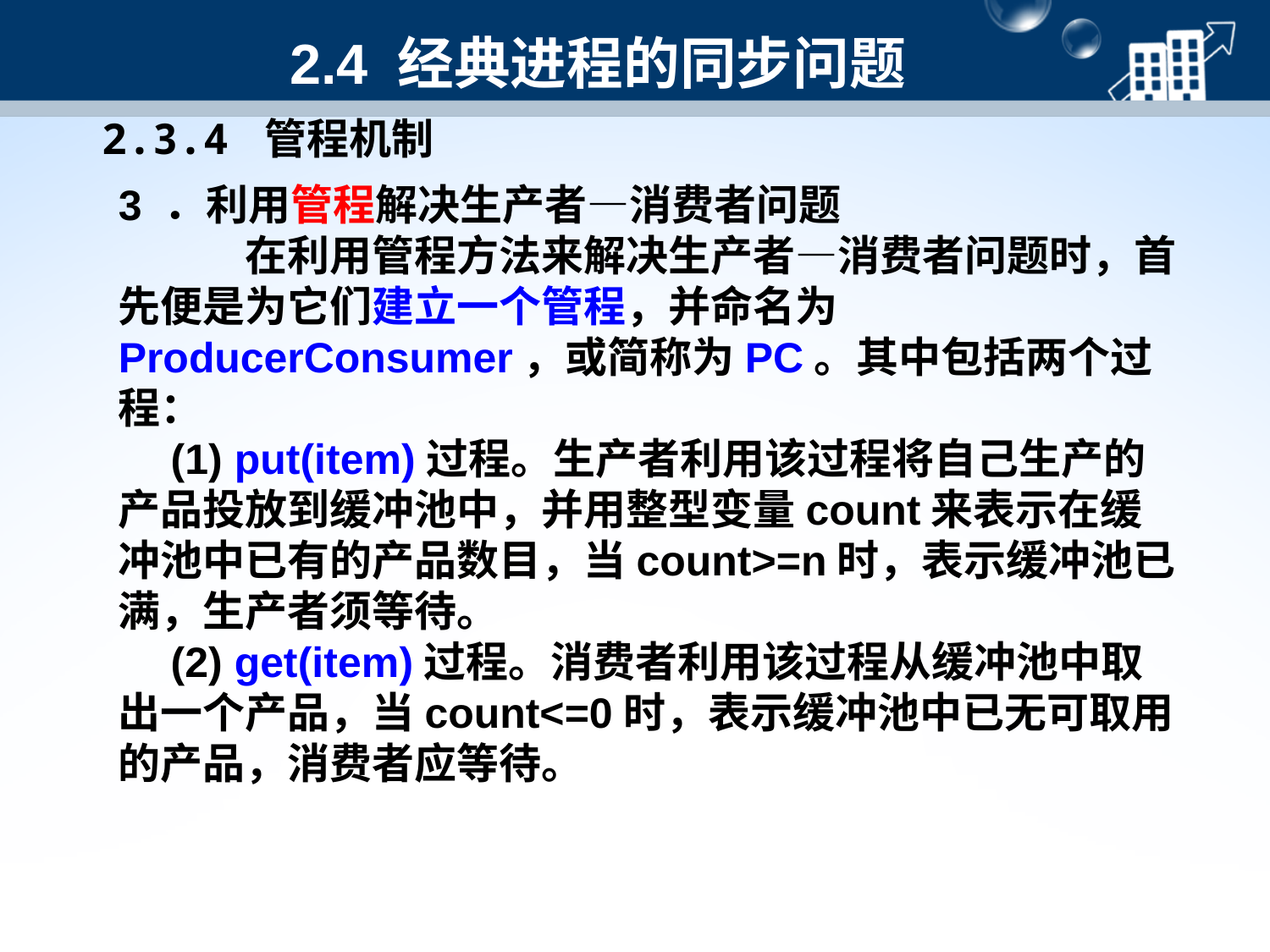

# 2.4 经典进程的同步问题
2.3.4 管程机制
3 ．利用管程解决生产者—消费者问题
	在利用管程方法来解决生产者—消费者问题时，首先便是为它们建立一个管程，并命名为ProducerConsumer，或简称为PC。其中包括两个过程：
　(1) put(item)过程。生产者利用该过程将自己生产的产品投放到缓冲池中，并用整型变量count来表示在缓冲池中已有的产品数目，当count>=n时，表示缓冲池已满，生产者须等待。
　(2) get(item)过程。消费者利用该过程从缓冲池中取出一个产品，当count<=0时，表示缓冲池中已无可取用的产品，消费者应等待。